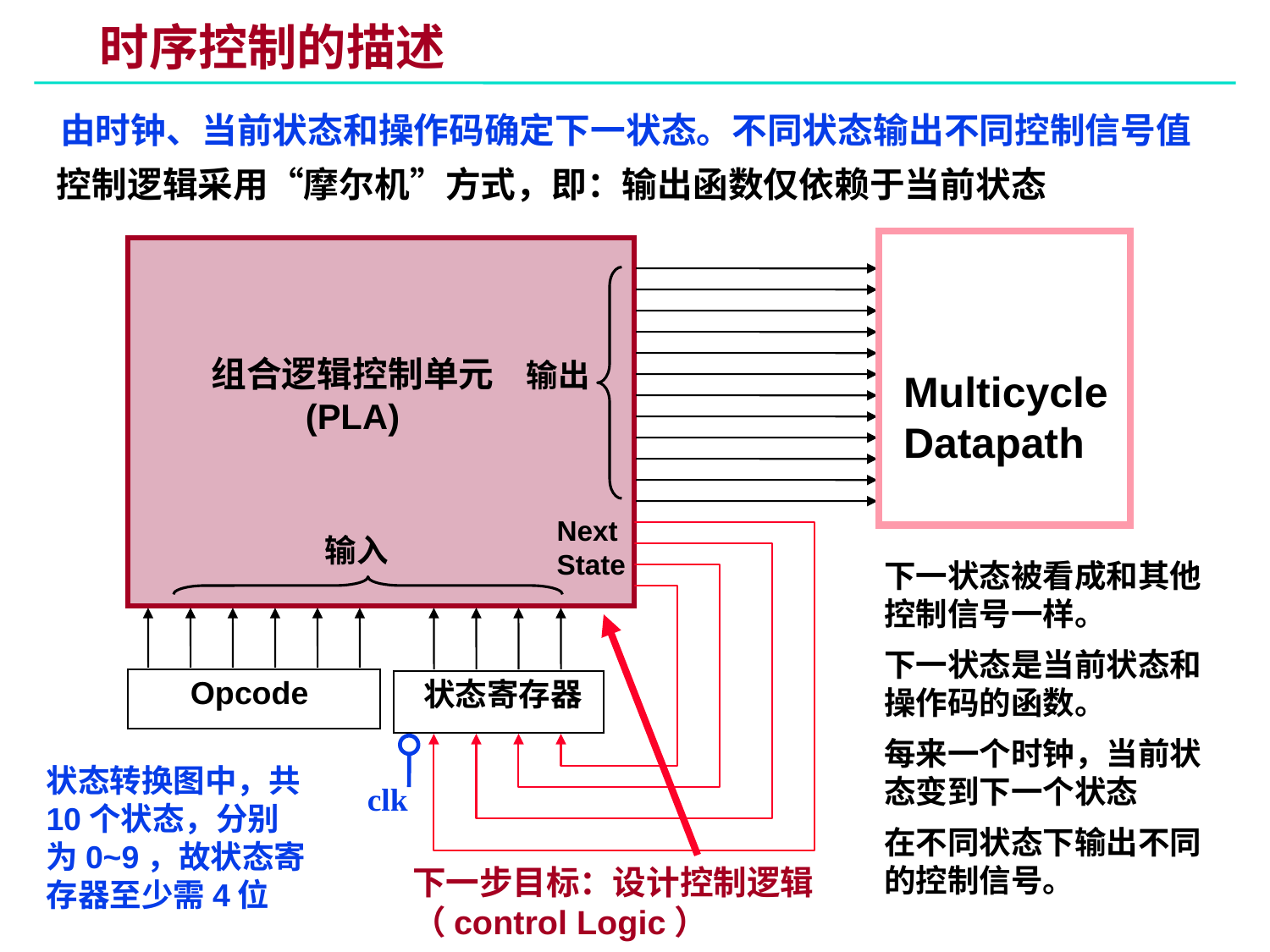

# 时序控制的描述
   由时钟、当前状态和操作码确定下一状态。不同状态输出不同控制信号值
控制逻辑采用“摩尔机”方式，即：输出函数仅依赖于当前状态

组合逻辑控制单元
(PLA)
输出

Multicycle
Datapath

Next
State

   输入

下一状态被看成和其他控制信号一样。
下一状态是当前状态和操作码的函数。
每来一个时钟，当前状态变到下一个状态
在不同状态下输出不同的控制信号。

Opcode

状态寄存器

状态转换图中，共10个状态，分别为0~9，故状态寄存器至少需4位
clk
下一步目标：设计控制逻辑（control Logic）